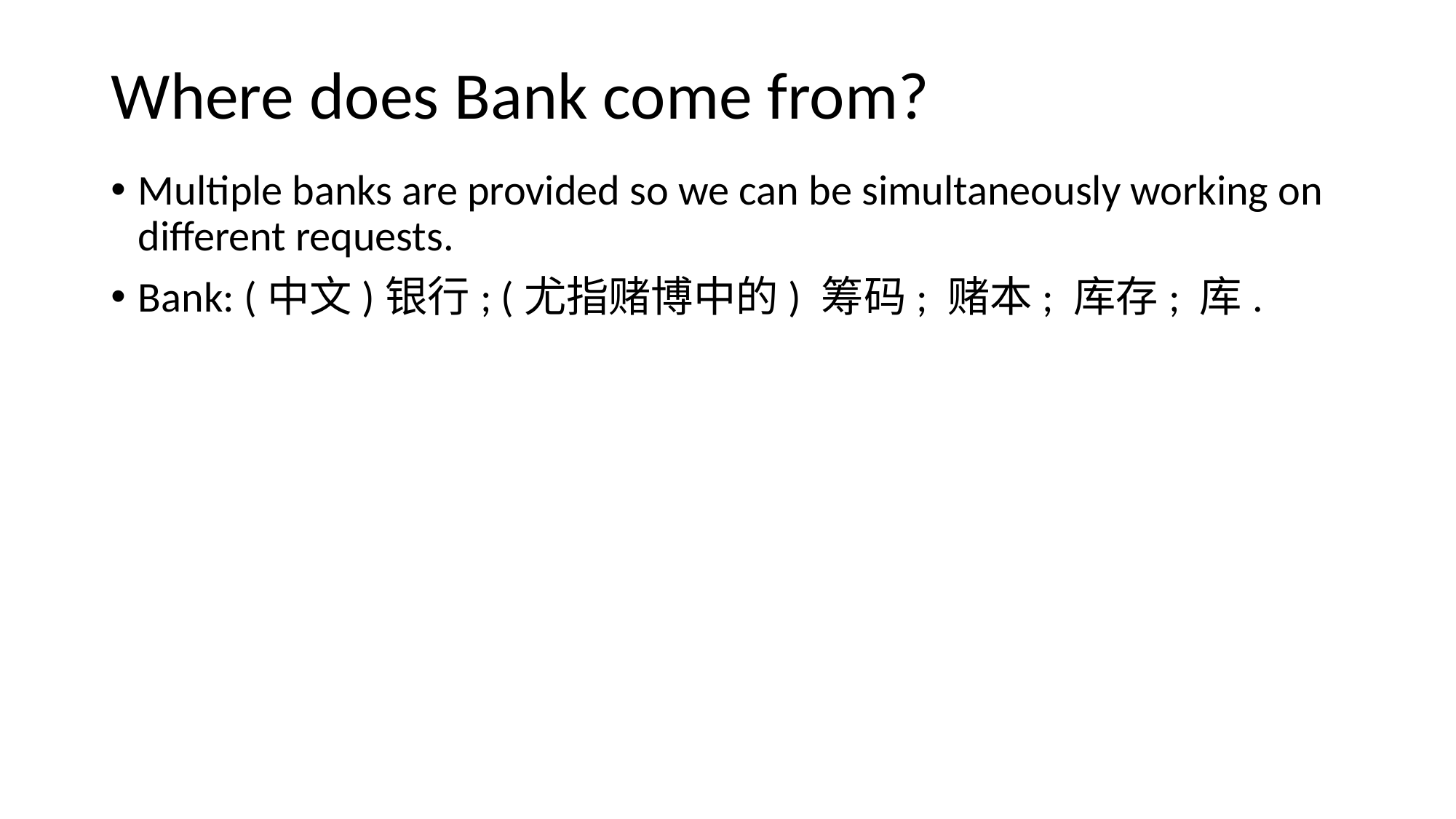

# Where does Bank come from?
Multiple banks are provided so we can be simultaneously working on different requests.
Bank: (中文)银行; (尤指赌博中的) 筹码; 赌本; 库存; 库.